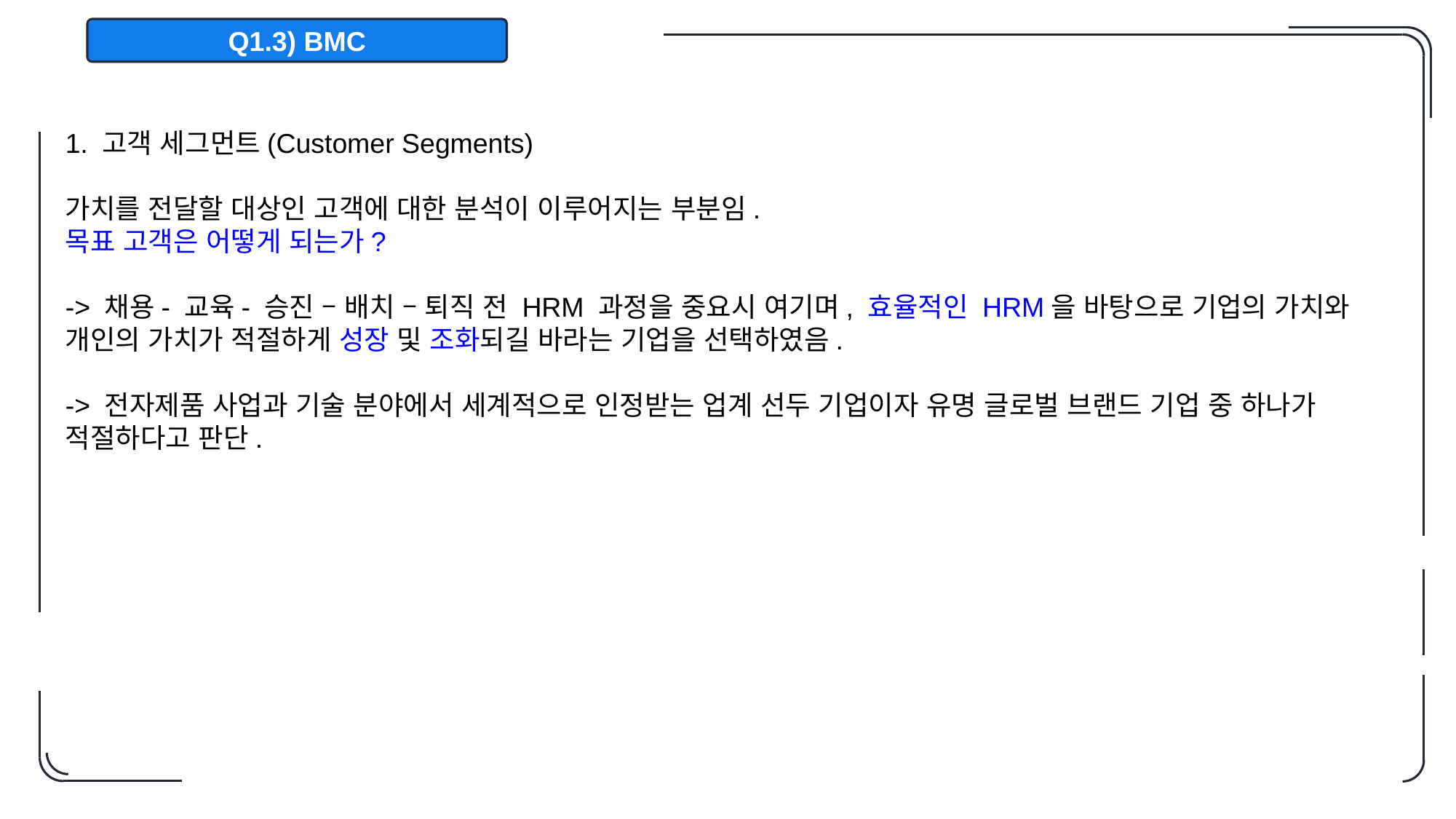

Q1.3) BMC

1. 고객 세그먼트(Customer Segments)

가치를 전달할 대상인 고객에 대한 분석이 이루어지는 부분임.
목표 고객은 어떻게 되는가?

-> 채용- 교육- 승진 – 배치 – 퇴직 전 HRM 과정을 중요시 여기며, 효율적인 HRM을 바탕으로 기업의 가치와 개인의 가치가 적절하게 성장 및 조화되길 바라는 기업을 선택하였음.

-> 전자제품 사업과 기술 분야에서 세계적으로 인정받는 업계 선두 기업이자 유명 글로벌 브랜드 기업 중 하나가 적절하다고 판단.